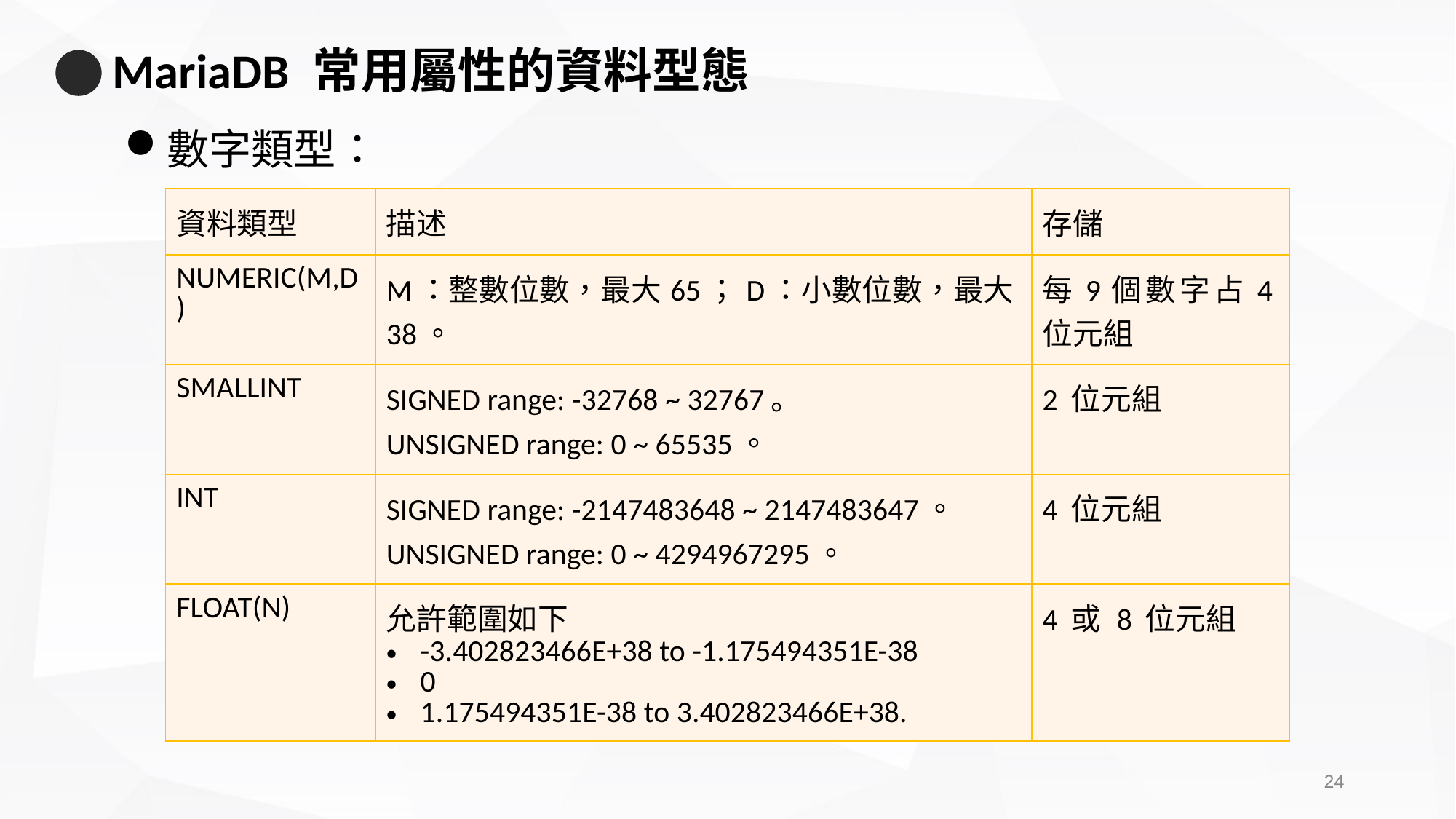

# MariaDB 常用屬性的資料型態
數字類型：
| 資料類型 | 描述 | 存儲 |
| --- | --- | --- |
| NUMERIC(M,D) | M：整數位數，最大65；D：小數位數，最大38。 | 每9個數字占4位元組 |
| SMALLINT | SIGNED range: -32768 ~ 32767。 UNSIGNED range: 0 ~ 65535。 | 2 位元組 |
| INT | SIGNED range: -2147483648 ~ 2147483647。 UNSIGNED range: 0 ~ 4294967295。 | 4 位元組 |
| FLOAT(N) | 允許範圍如下 -3.402823466E+38 to -1.175494351E-38 0 1.175494351E-38 to 3.402823466E+38. | 4 或 8 位元組 |
24